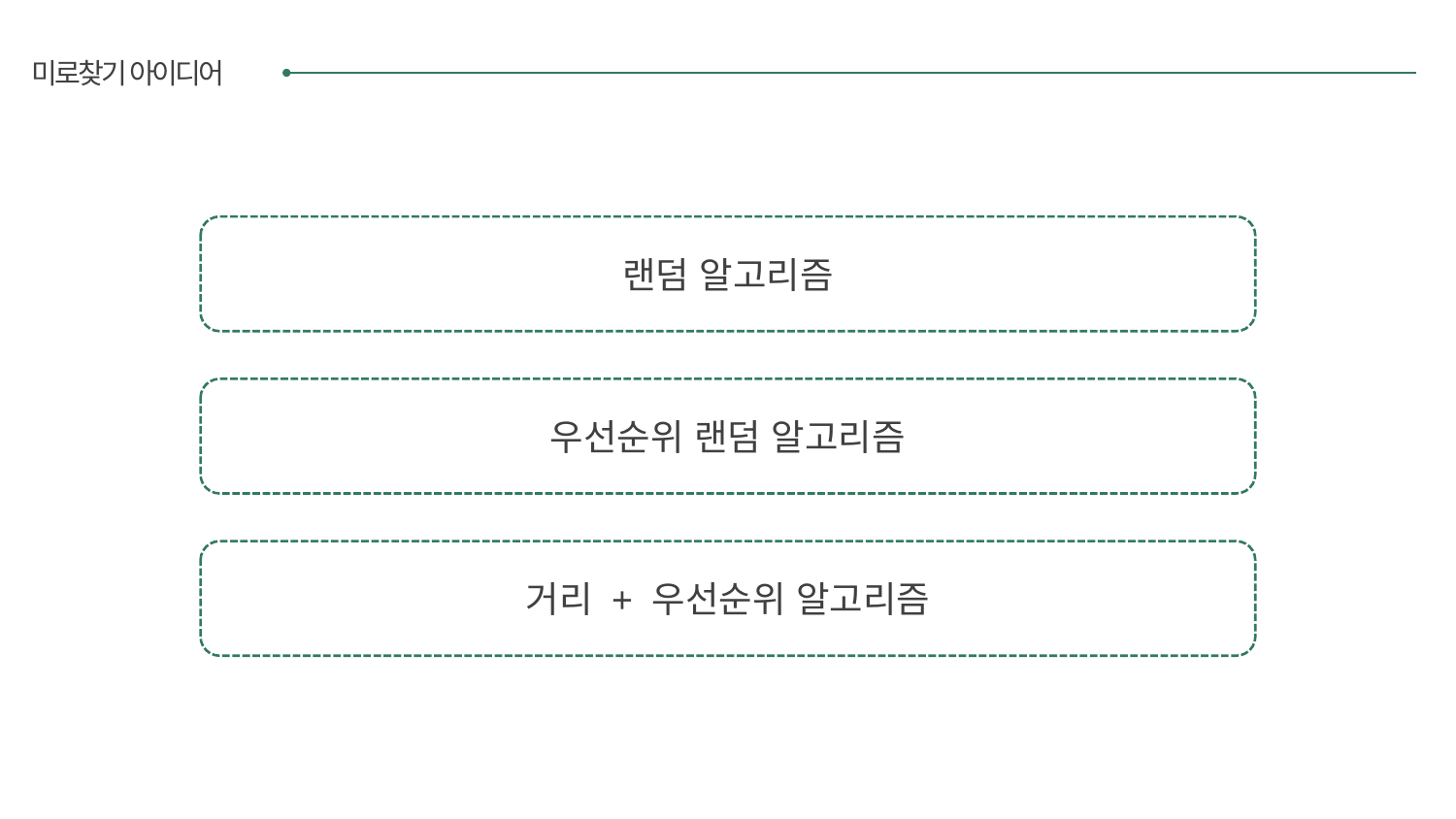

미로찾기 아이디어
랜덤 알고리즘
우선순위 랜덤 알고리즘
거리 + 우선순위 알고리즘